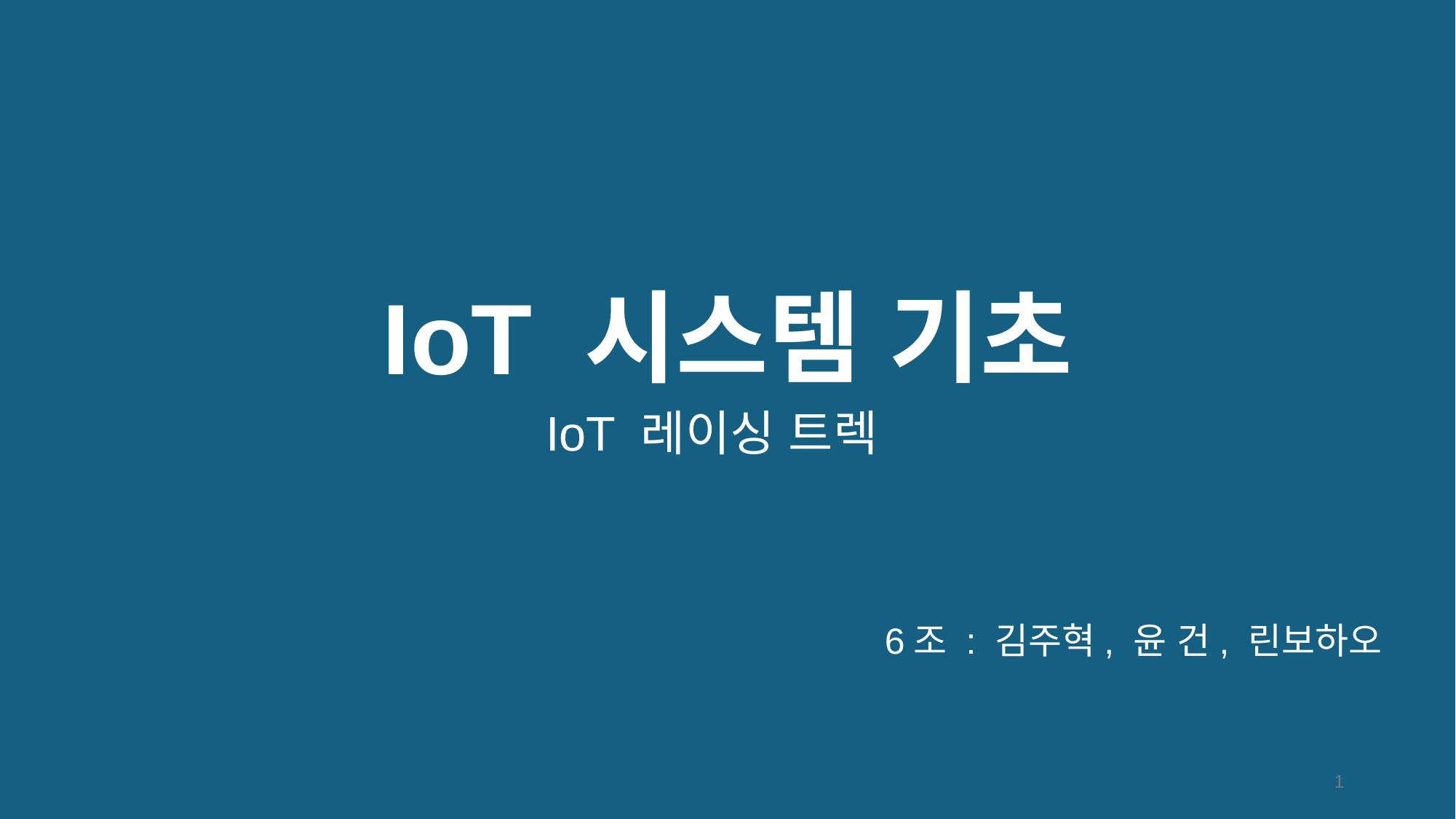

# IoT 시스템 기초
IoT 레이싱 트렉
				6조 : 김주혁, 윤 건, 린보하오
1